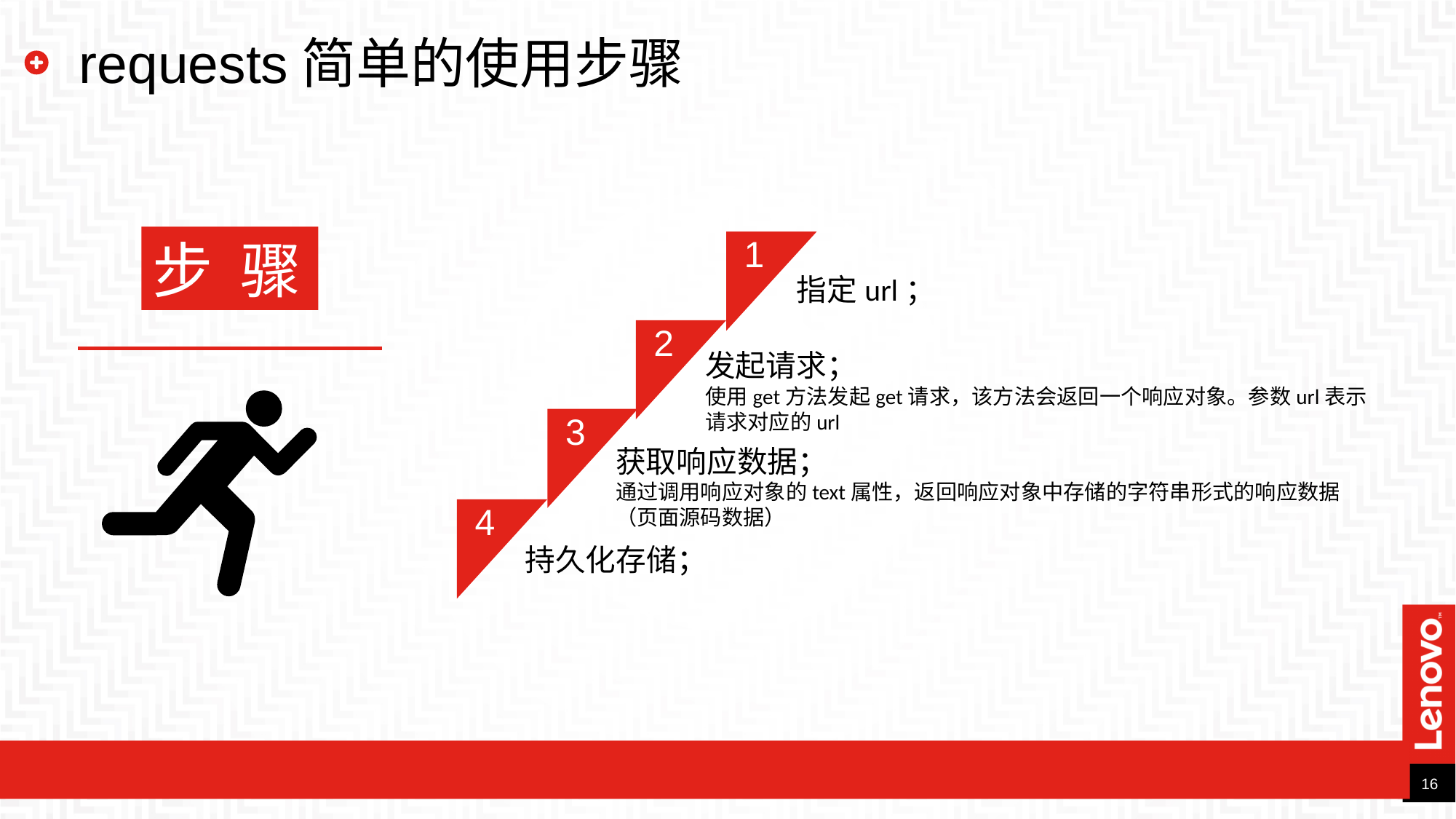

# requests简单的使用步骤
步  骤
1
指定url；
2
发起请求；
使用get方法发起get请求，该方法会返回一个响应对象。参数url表示请求对应的url

3
获取响应数据；
通过调用响应对象的text属性，返回响应对象中存储的字符串形式的响应数据（页面源码数据）
4
持久化存储；